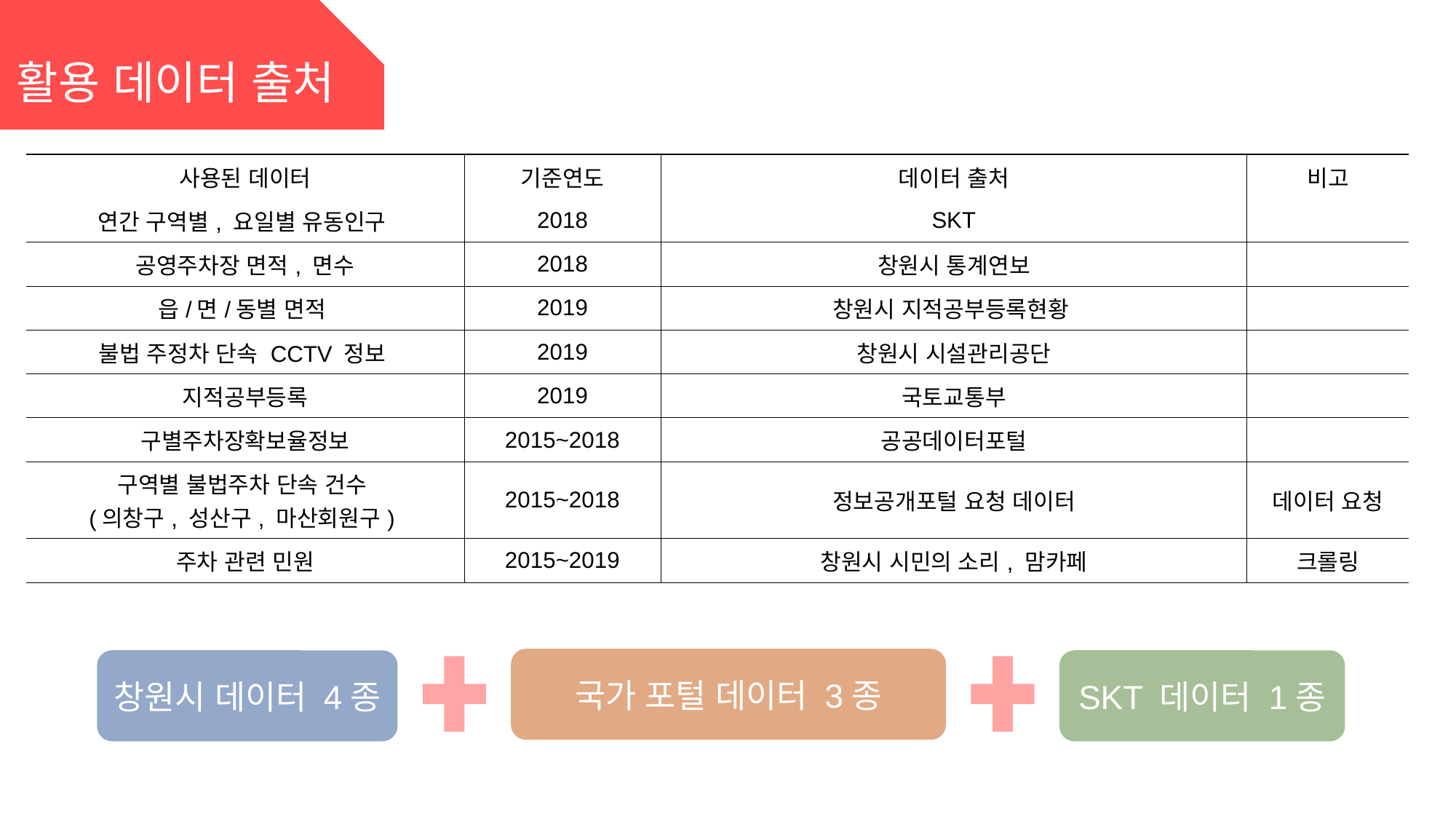

활용 데이터 출처
| 사용된 데이터 | 기준연도 | 데이터 출처 | 비고 |
| --- | --- | --- | --- |
| 연간 구역별, 요일별 유동인구 | 2018 | SKT |  |
| 공영주차장 면적, 면수 | 2018 | 창원시 통계연보 |  |
| 읍/면/동별 면적 | 2019 | 창원시 지적공부등록현황 |  |
| 불법 주정차 단속 CCTV 정보 | 2019 | 창원시 시설관리공단 |  |
| 지적공부등록 | 2019 | 국토교통부 |  |
| 구별주차장확보율정보 | 2015~2018 | 공공데이터포털 |  |
| 구역별 불법주차 단속 건수 (의창구, 성산구, 마산회원구) | 2015~2018 | 정보공개포털 요청 데이터 | 데이터 요청 |
| 주차 관련 민원 | 2015~2019 | 창원시 시민의 소리, 맘카페 | 크롤링 |

국가 포털 데이터 3종
창원시 데이터 4종
SKT 데이터 1종